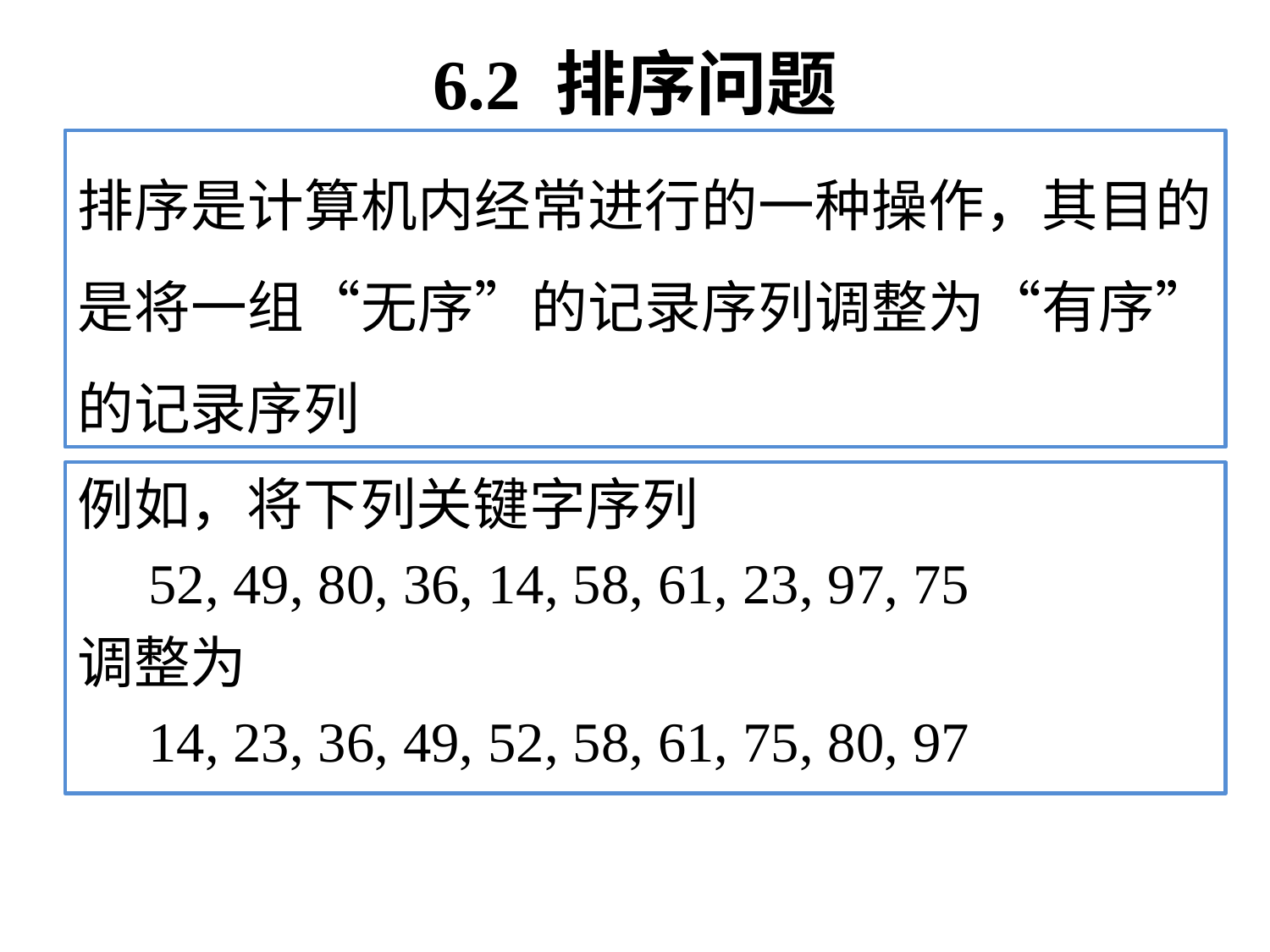

6.2 排序问题
排序是计算机内经常进行的一种操作，其目的是将一组“无序”的记录序列调整为“有序”的记录序列
例如，将下列关键字序列
     52, 49, 80, 36, 14, 58, 61, 23, 97, 75
调整为
     14, 23, 36, 49, 52, 58, 61, 75, 80, 97